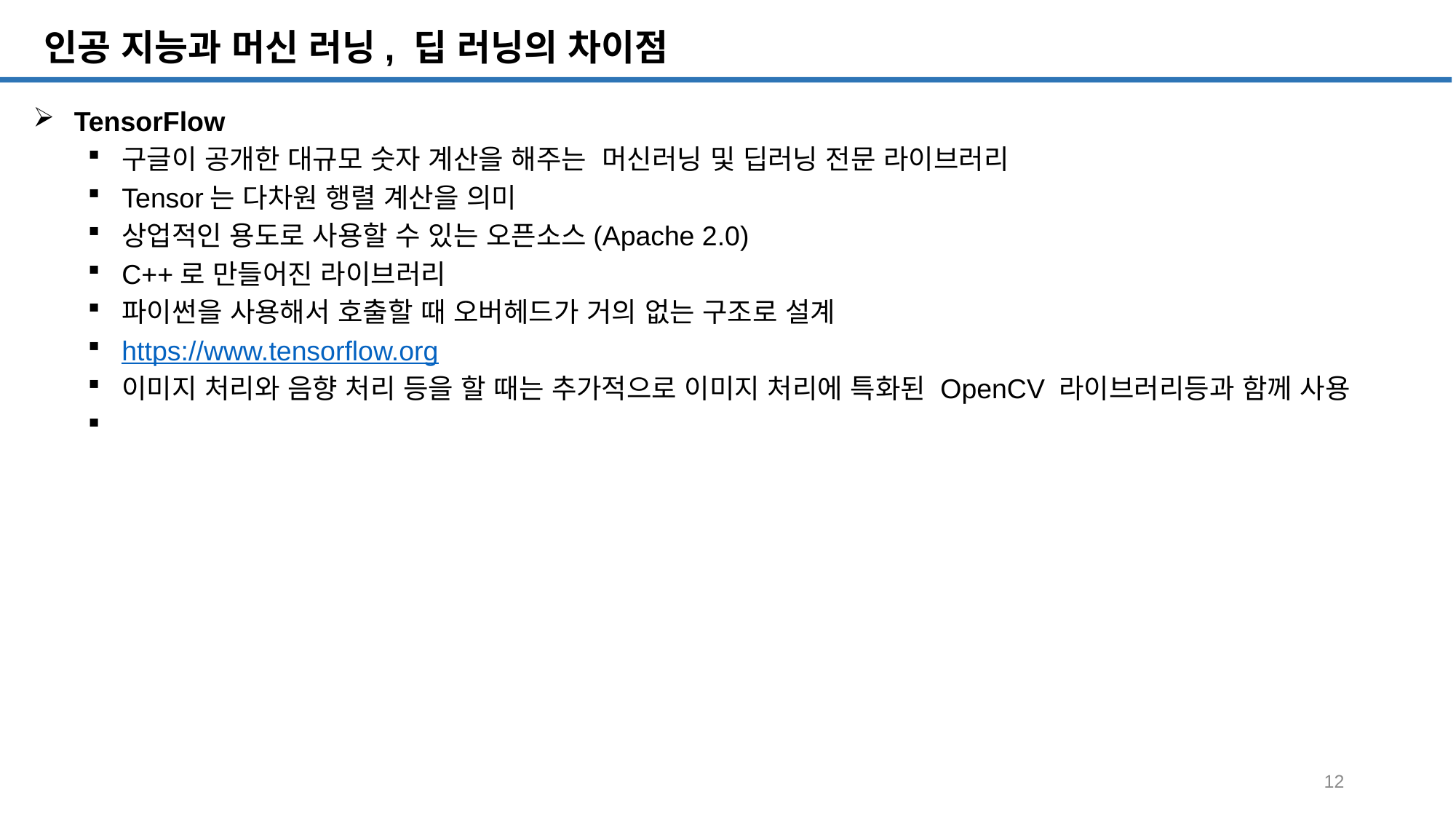

SQL 튜닝 개요
# 인공 지능과 머신 러닝, 딥 러닝의 차이점

TensorFlow
구글이 공개한 대규모 숫자 계산을 해주는  머신러닝 및 딥러닝 전문 라이브러리
Tensor는 다차원 행렬 계산을 의미
상업적인 용도로 사용할 수 있는 오픈소스(Apache 2.0)
C++로 만들어진 라이브러리
파이썬을 사용해서 호출할 때 오버헤드가 거의 없는 구조로 설계
https://www.tensorflow.org
이미지 처리와 음향 처리 등을 할 때는 추가적으로 이미지 처리에 특화된 OpenCV 라이브러리등과 함께 사용

12